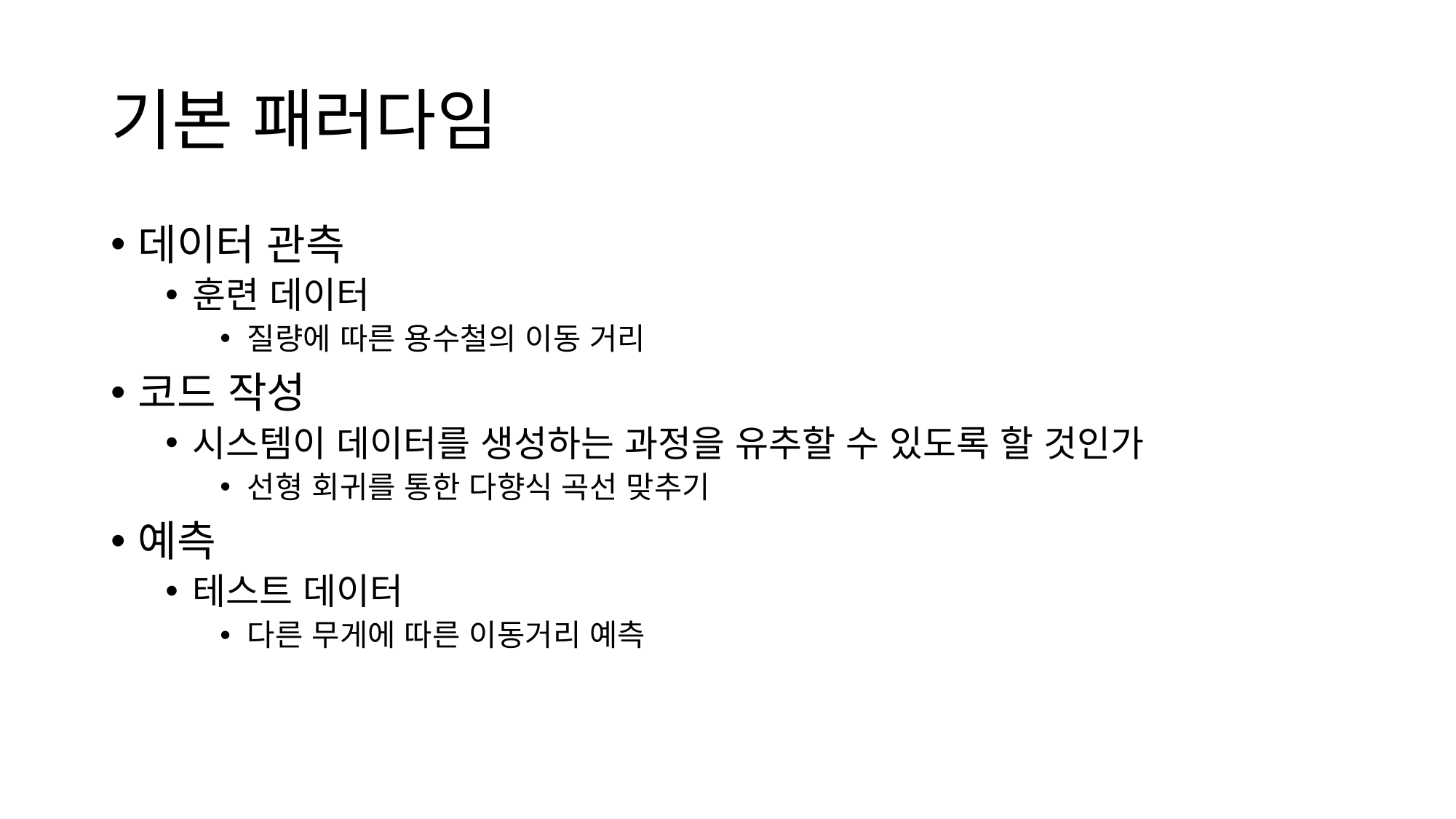

# 기본 패러다임
데이터 관측
훈련 데이터
질량에 따른 용수철의 이동 거리
코드 작성
시스템이 데이터를 생성하는 과정을 유추할 수 있도록 할 것인가
선형 회귀를 통한 다향식 곡선 맞추기
예측
테스트 데이터
다른 무게에 따른 이동거리 예측